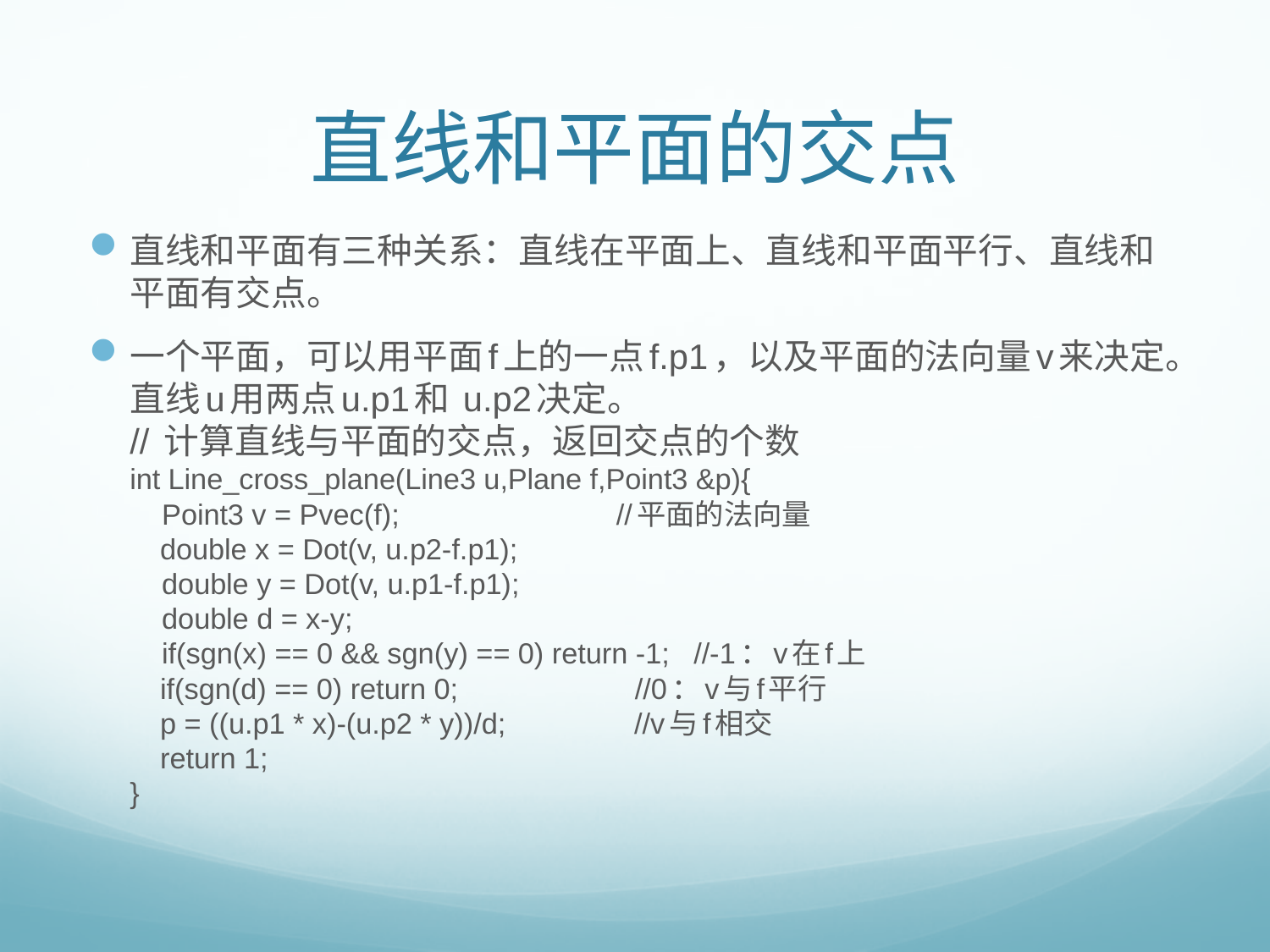

# 直线和平面的交点
直线和平面有三种关系：直线在平面上、直线和平面平行、直线和平面有交点。
一个平面，可以用平面f上的一点f.p1，以及平面的法向量v来决定。直线u用两点u.p1和 u.p2决定。
// 计算直线与平面的交点，返回交点的个数
int Line_cross_plane(Line3 u,Plane f,Point3 &p){
    Point3 v = Pvec(f);                           //平面的法向量
    double x = Dot(v, u.p2-f.p1);
    double y = Dot(v, u.p1-f.p1);
    double d = x-y;
    if(sgn(x) == 0 && sgn(y) == 0) return -1;   //-1：v在f上
    if(sgn(d) == 0) return 0;                      //0：v与f平行
    p = ((u.p1 * x)-(u.p2 * y))/d;                //v与f相交
    return 1;
}